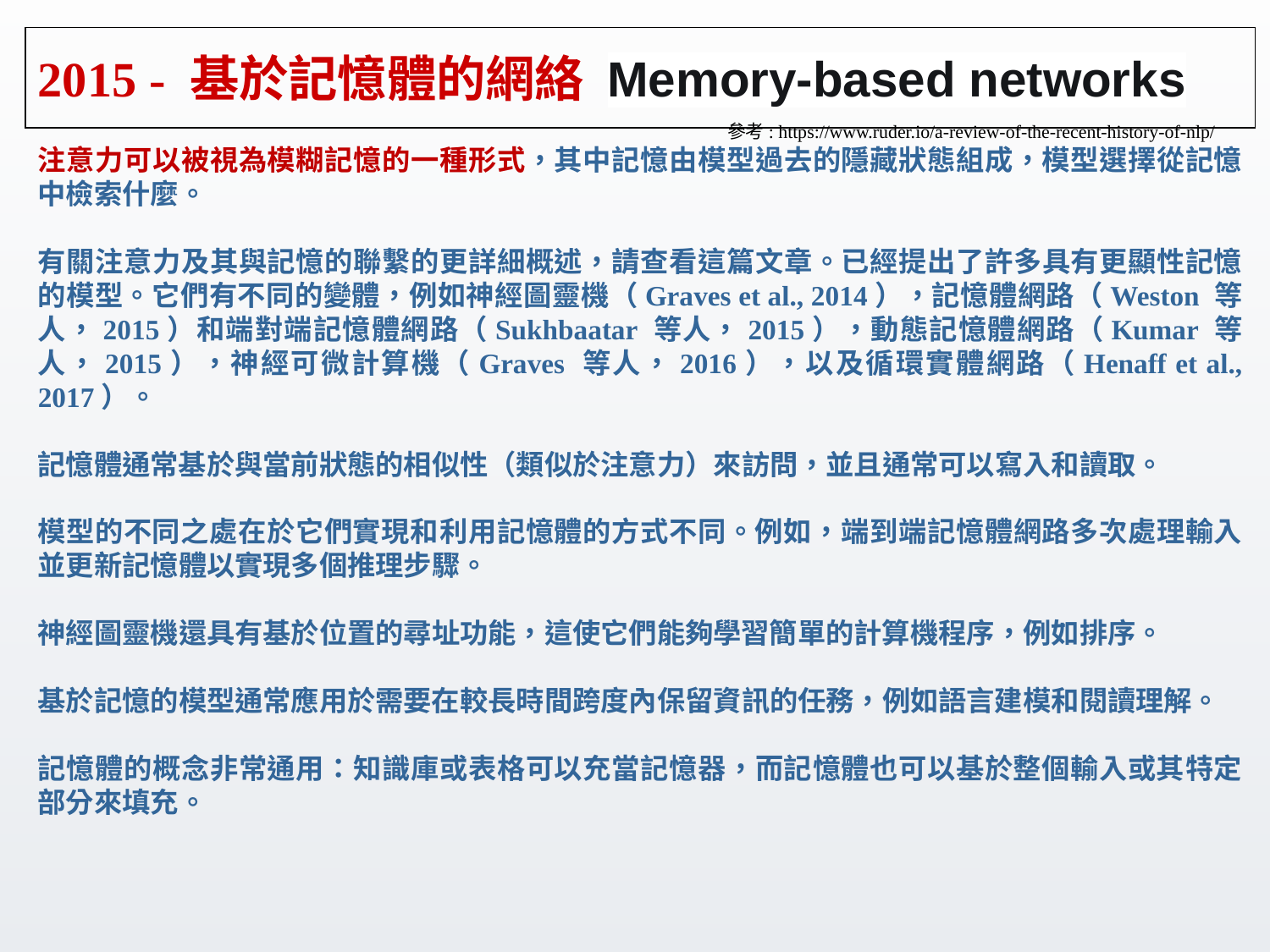

# 2015 - 基於記憶體的網絡 Memory-based networks
參考: https://www.ruder.io/a-review-of-the-recent-history-of-nlp/
注意力可以被視為模糊記憶的一種形式，其中記憶由模型過去的隱藏狀態組成，模型選擇從記憶中檢索什麼。

有關注意力及其與記憶的聯繫的更詳細概述，請查看這篇文章。已經提出了許多具有更顯性記憶的模型。它們有不同的變體，例如神經圖靈機（Graves et al., 2014），記憶體網路（Weston 等人，2015）和端對端記憶體網路（Sukhbaatar 等人，2015），動態記憶體網路（Kumar 等人，2015），神經可微計算機（Graves 等人，2016），以及循環實體網路（Henaff et al., 2017）。

記憶體通常基於與當前狀態的相似性（類似於注意力）來訪問，並且通常可以寫入和讀取。

模型的不同之處在於它們實現和利用記憶體的方式不同。例如，端到端記憶體網路多次處理輸入並更新記憶體以實現多個推理步驟。

神經圖靈機還具有基於位置的尋址功能，這使它們能夠學習簡單的計算機程序，例如排序。

基於記憶的模型通常應用於需要在較長時間跨度內保留資訊的任務，例如語言建模和閱讀理解。

記憶體的概念非常通用：知識庫或表格可以充當記憶器，而記憶體也可以基於整個輸入或其特定部分來填充。